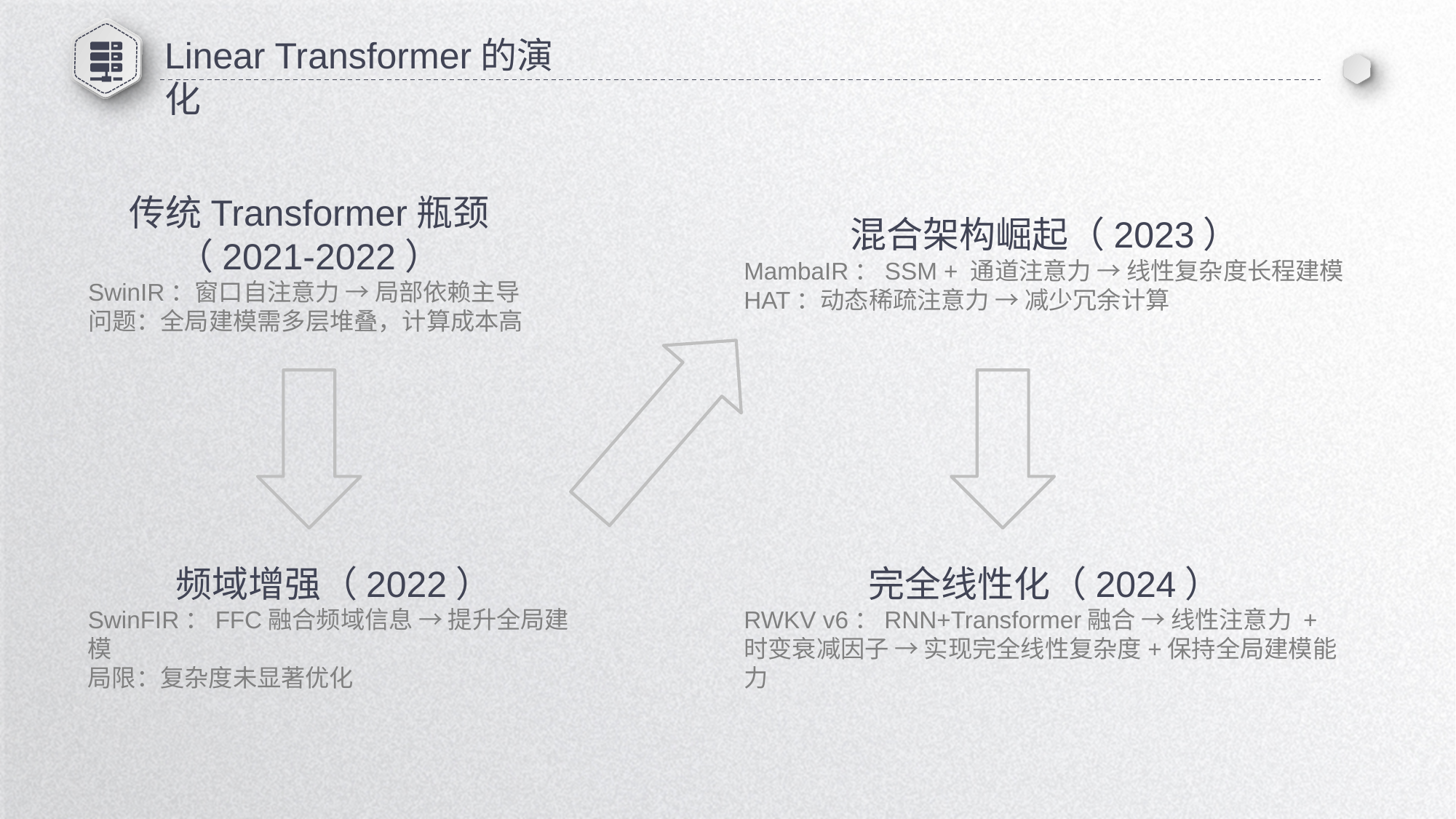

Linear Transformer的演化

传统Transformer瓶颈
（2021-2022）
SwinIR：窗口自注意力 → 局部依赖主导
问题：全局建模需多层堆叠，计算成本高
混合架构崛起（2023）
MambaIR：SSM + 通道注意力 → 线性复杂度长程建模
HAT：动态稀疏注意力 → 减少冗余计算

频域增强（2022）
SwinFIR：FFC融合频域信息 → 提升全局建模
局限：复杂度未显著优化
完全线性化（2024）
RWKV v6：RNN+Transformer融合 → 线性注意力 + 时变衰减因子 → 实现完全线性复杂度+保持全局建模能力